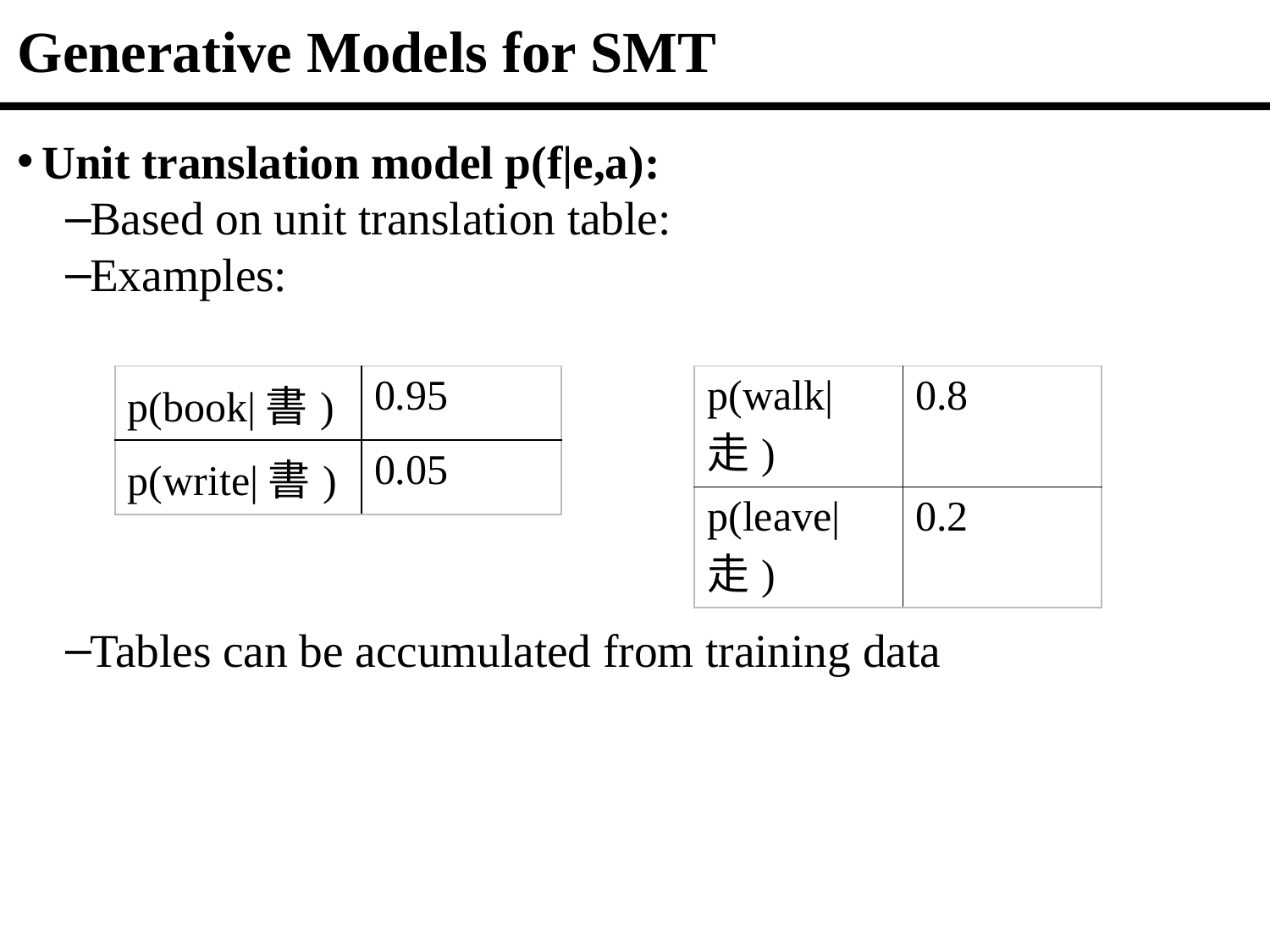

# Generative Models for SMT

Unit translation model p(f|e,a):
Based on unit translation table:
Examples:

Tables can be accumulated from training data

| p(book|書) | 0.95 |
| --- | --- |
| p(write|書) | 0.05 |
| p(walk|走) | 0.8 |
| --- | --- |
| p(leave|走) | 0.2 |